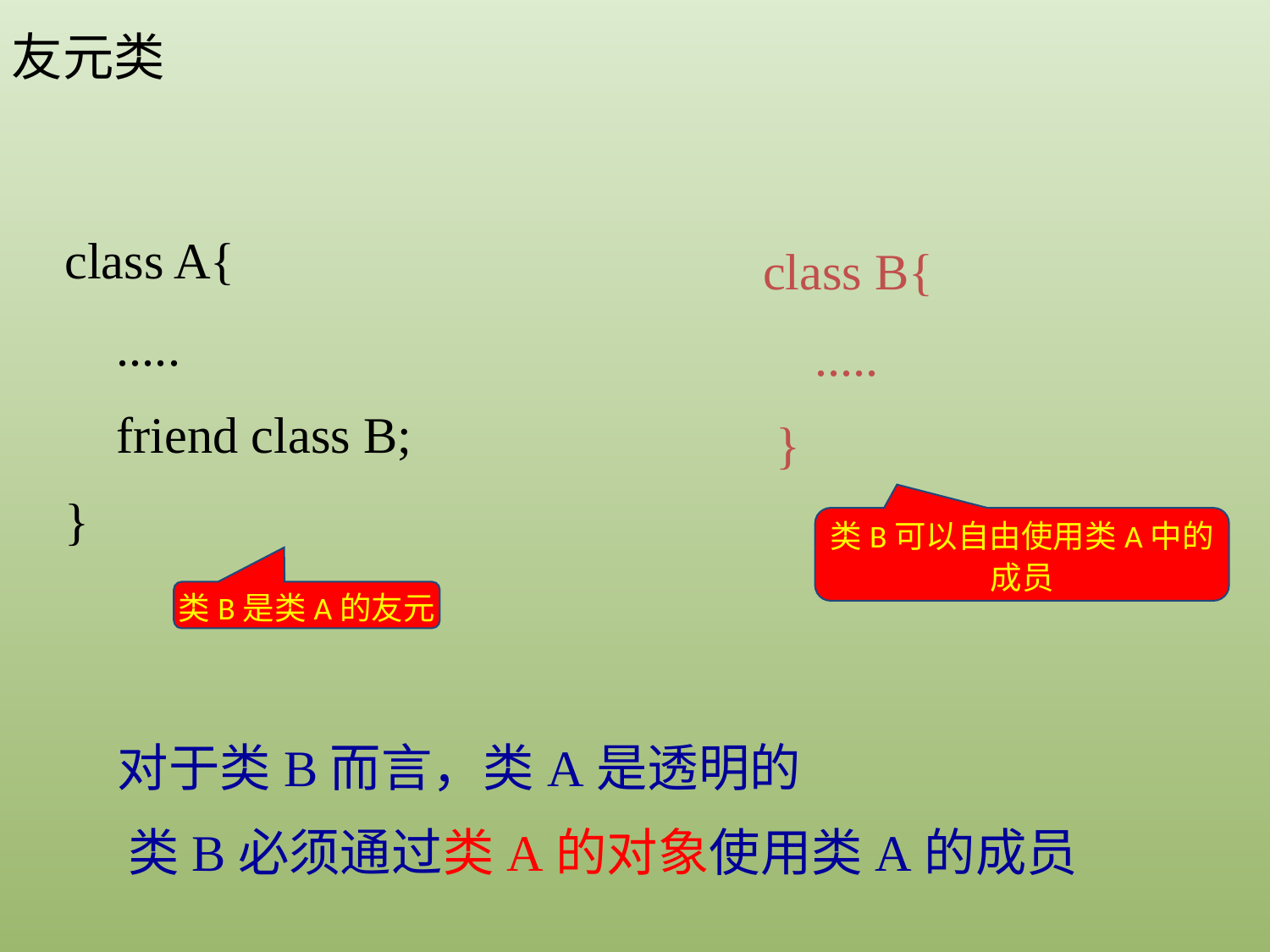

友元类
class A{
    .....
    friend class B;
}
class B{
    .....
 }
类B可以自由使用类A中的成员
类B是类A的友元
对于类B而言，类A是透明的
类B必须通过类A的对象使用类A的成员
775